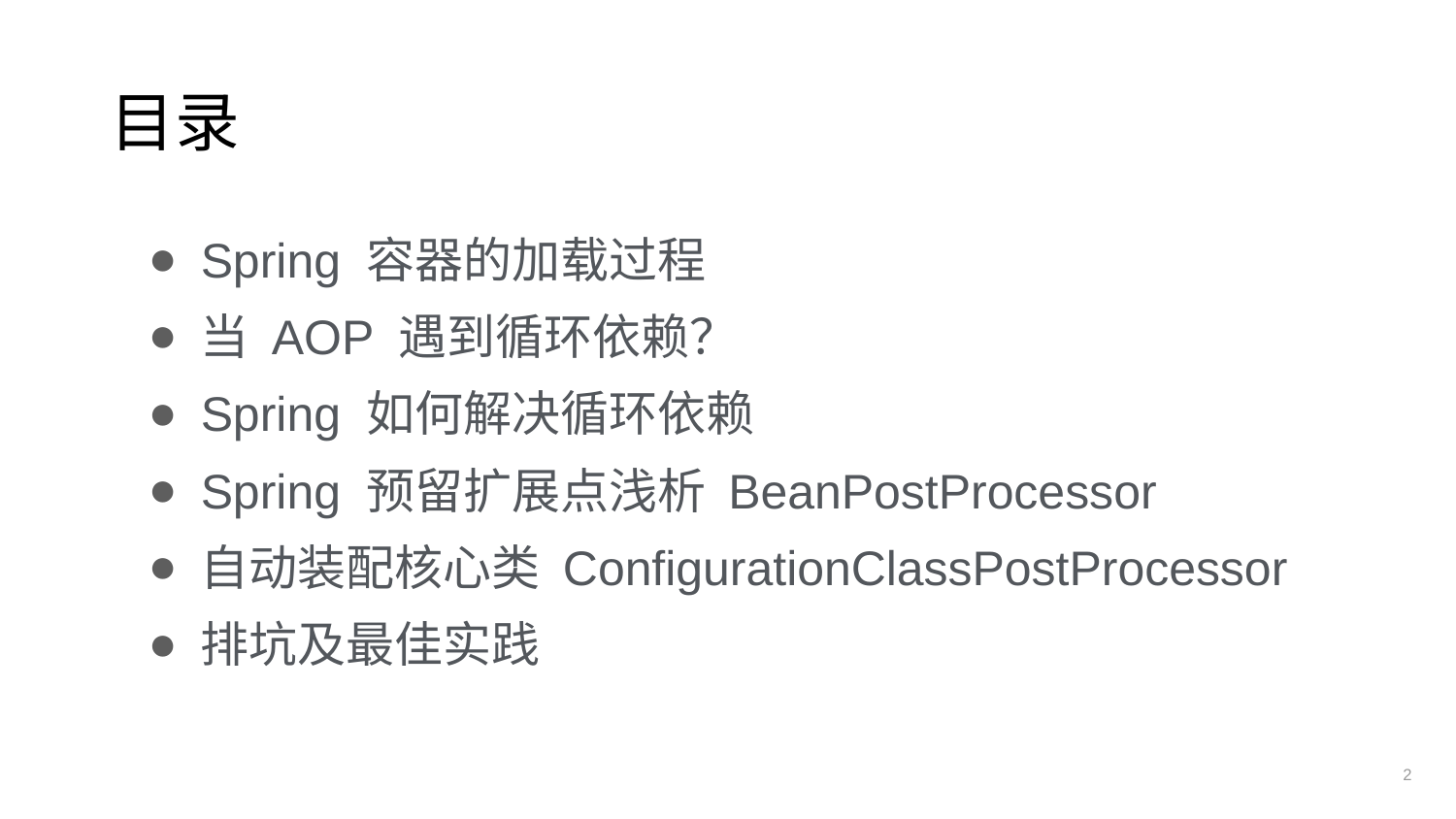

# 目录
Spring 容器的加载过程
当 AOP 遇到循环依赖？
Spring 如何解决循环依赖
Spring 预留扩展点浅析 BeanPostProcessor
自动装配核心类 ConfigurationClassPostProcessor
排坑及最佳实践
2